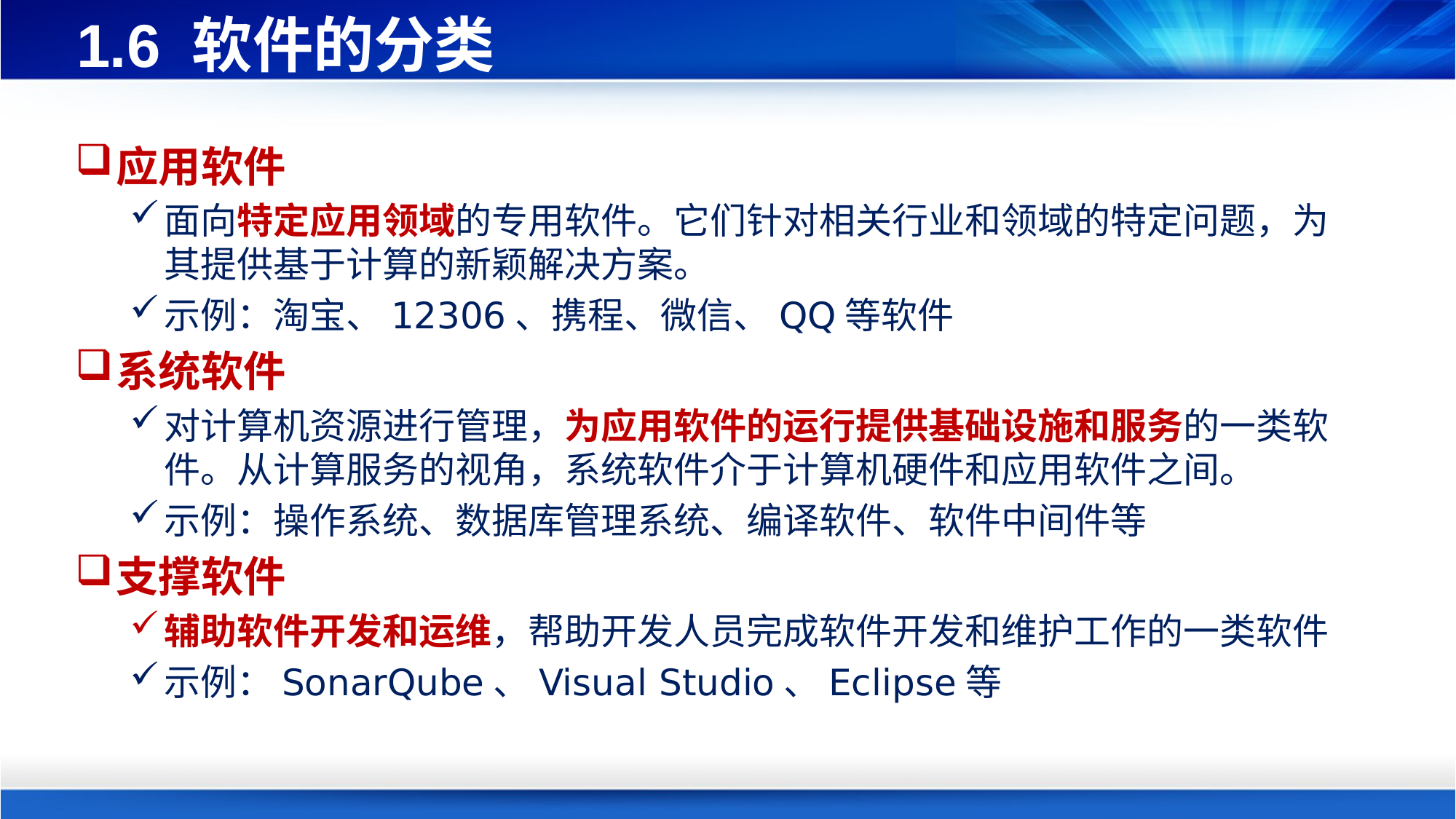

# 1.6 软件的分类
应用软件
面向特定应用领域的专用软件。它们针对相关行业和领域的特定问题，为其提供基于计算的新颖解决方案。
示例：淘宝、12306、携程、微信、QQ等软件
系统软件
对计算机资源进行管理，为应用软件的运行提供基础设施和服务的一类软件。从计算服务的视角，系统软件介于计算机硬件和应用软件之间。
示例：操作系统、数据库管理系统、编译软件、软件中间件等
支撑软件
辅助软件开发和运维，帮助开发人员完成软件开发和维护工作的一类软件
示例：SonarQube、Visual Studio、Eclipse等